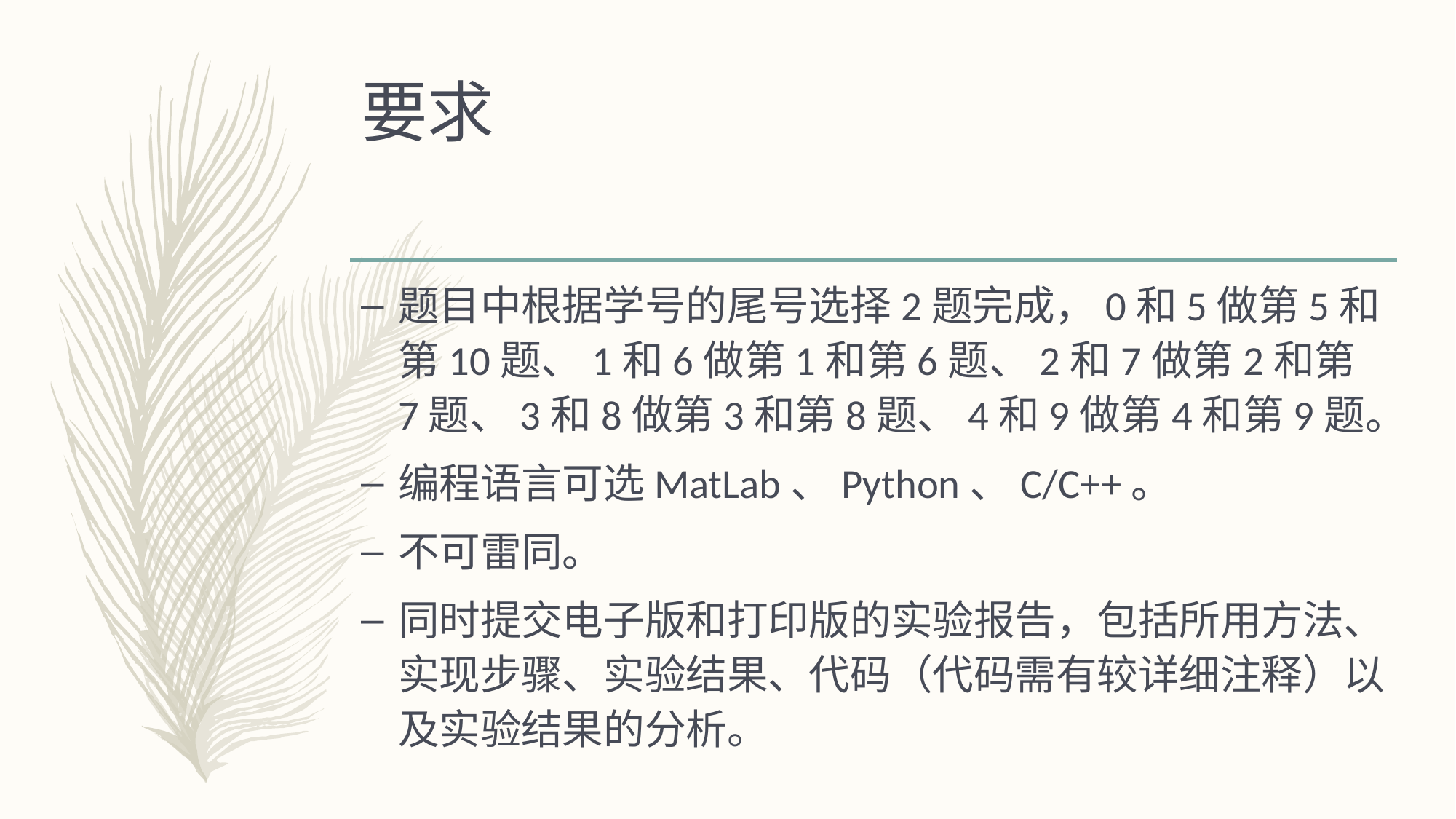

# 要求
题目中根据学号的尾号选择2题完成，0和5做第5和第10题、1和6做第1和第6题、2和7做第2和第7题、3和8做第3和第8题、4和9做第4和第9题。
编程语言可选MatLab、Python、C/C++。
不可雷同。
同时提交电子版和打印版的实验报告，包括所用方法、实现步骤、实验结果、代码（代码需有较详细注释）以及实验结果的分析。